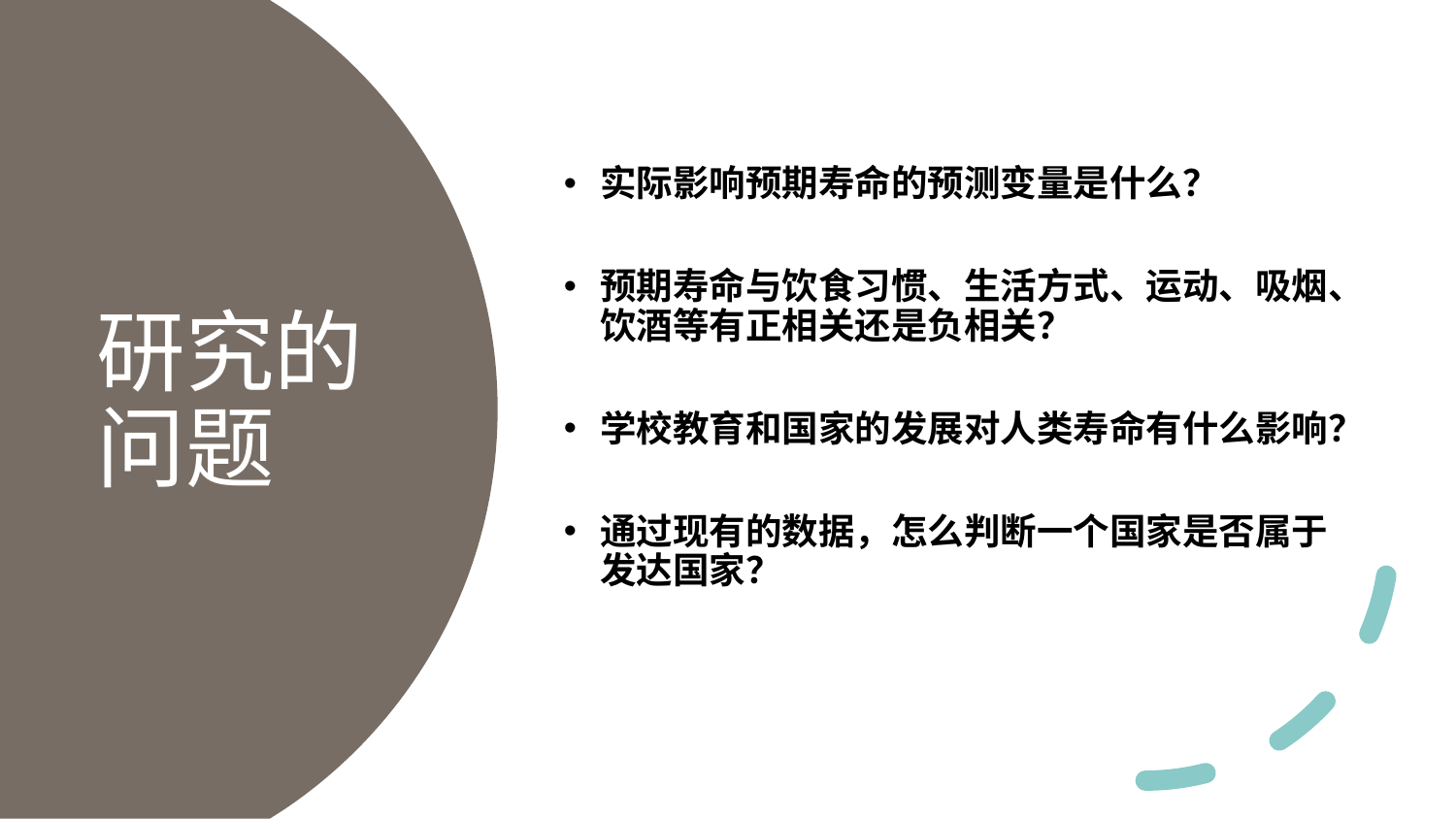

实际影响预期寿命的预测变量是什么？

预期寿命与饮食习惯、生活方式、运动、吸烟、饮酒等有正相关还是负相关？

学校教育和国家的发展对人类寿命有什么影响？

通过现有的数据，怎么判断一个国家是否属于发达国家？

研究的问题